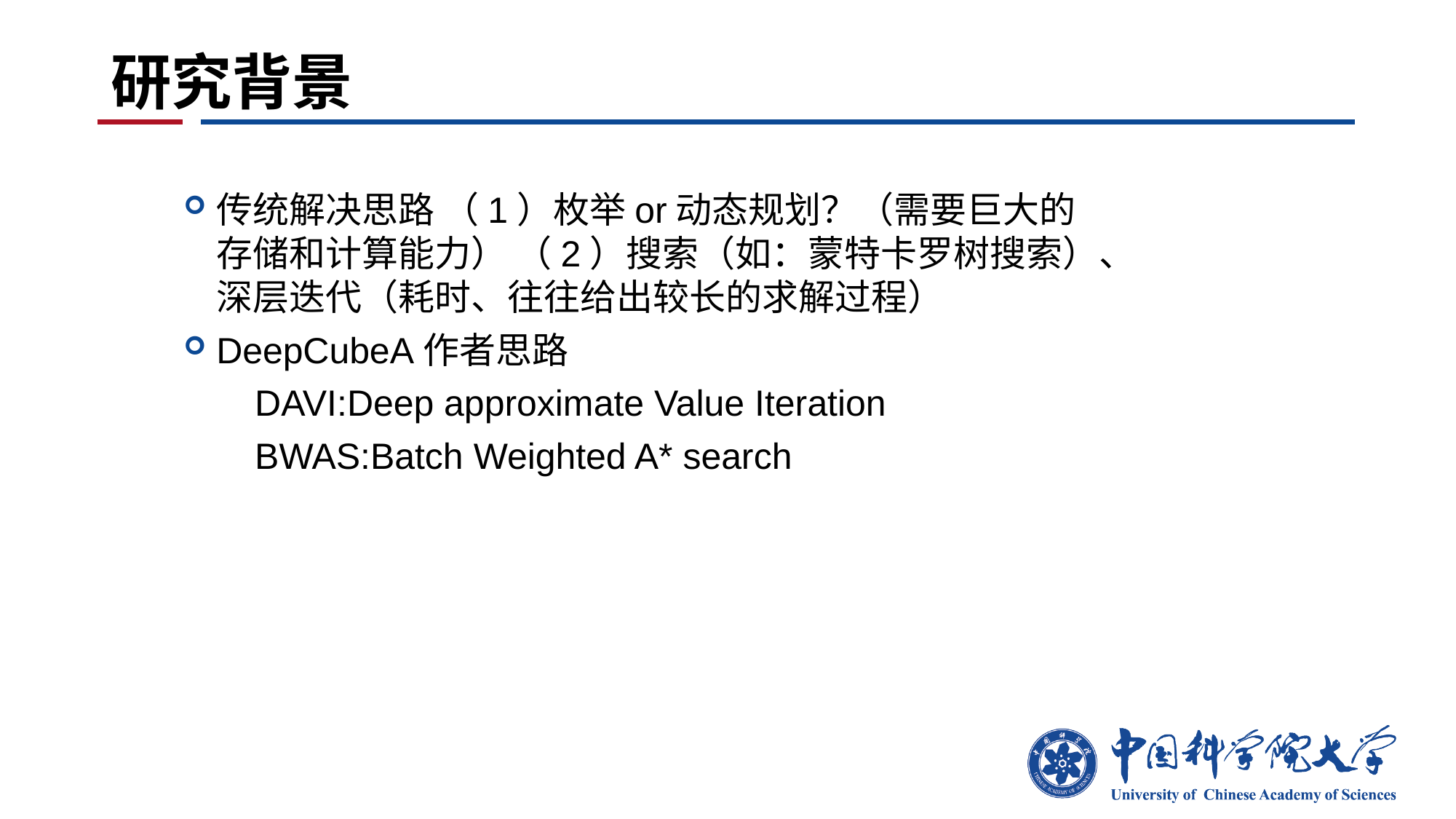

# 研究背景
传统解决思路 （1）枚举or动态规划？（需要巨大的存储和计算能力） （2）搜索（如：蒙特卡罗树搜索）、深层迭代（耗时、往往给出较长的求解过程）
DeepCubeA作者思路
       DAVI:Deep approximate Value Iteration
       BWAS:Batch Weighted A* search